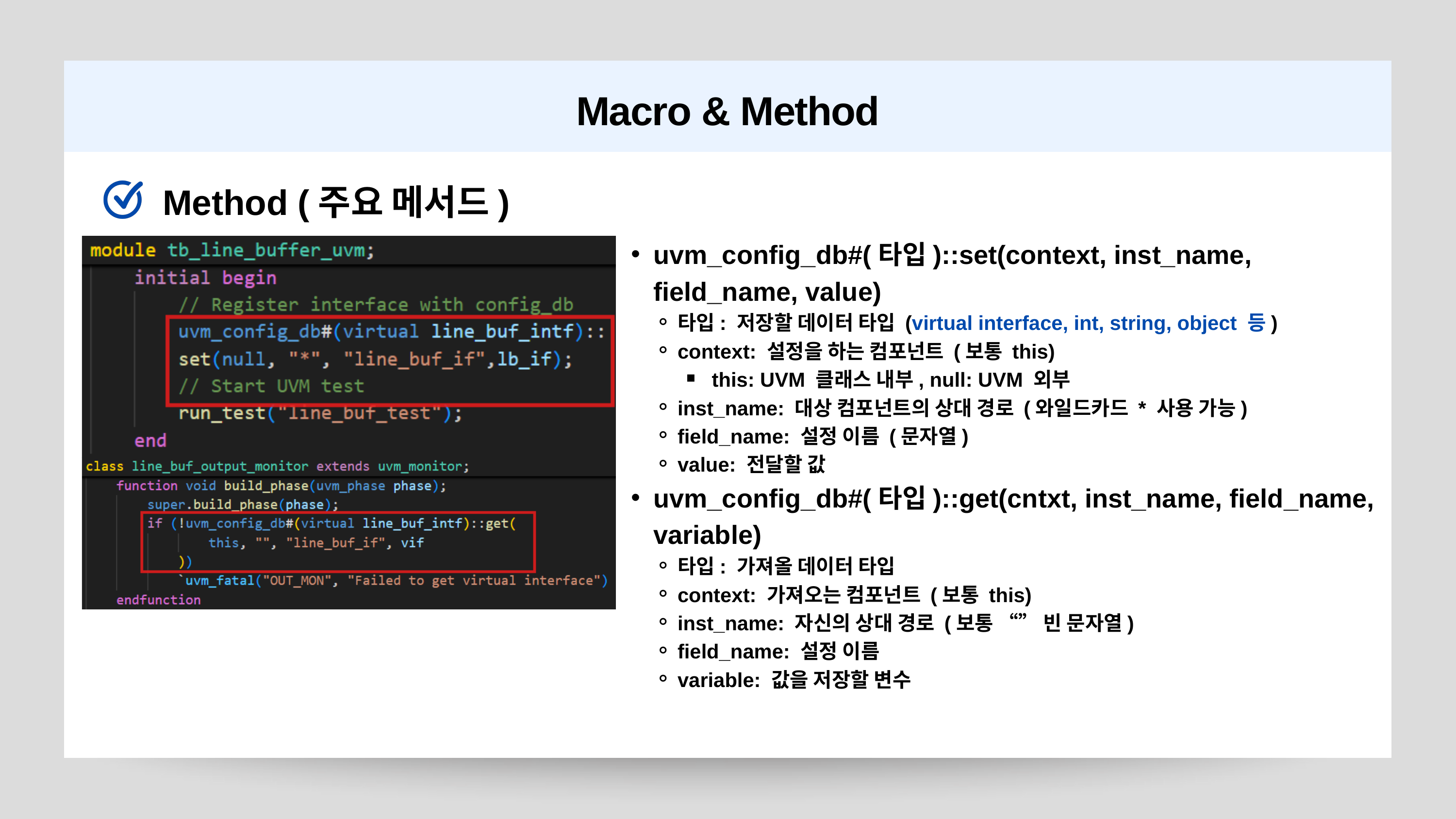

Macro & Method
Method (주요 메서드)

uvm_config_db#(타입)::set(context, inst_name, field_name, value)
타입: 저장할 데이터 타입 (virtual interface, int, string, object 등)
context: 설정을 하는 컴포넌트 (보통 this)
this: UVM 클래스 내부, null: UVM 외부
inst_name: 대상 컴포넌트의 상대 경로 (와일드카드 * 사용 가능)
field_name: 설정 이름 (문자열)
value: 전달할 값
uvm_config_db#(타입)::get(cntxt, inst_name, field_name, variable)
타입: 가져올 데이터 타입
context: 가져오는 컴포넌트 (보통 this)
inst_name: 자신의 상대 경로 (보통 “” 빈 문자열)
field_name: 설정 이름
variable: 값을 저장할 변수